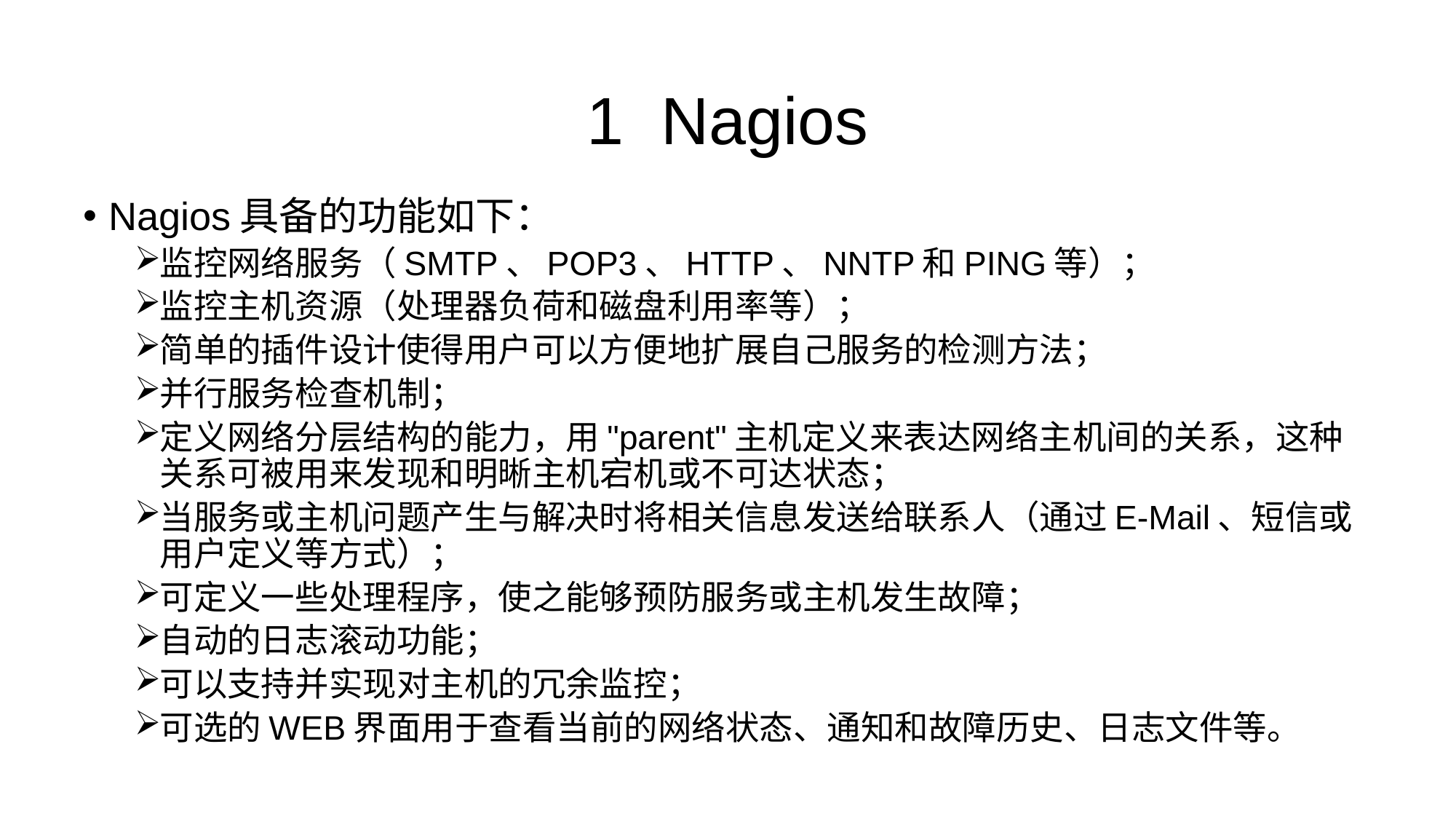

# 1  Nagios
Nagios具备的功能如下：
监控网络服务（SMTP、POP3、HTTP、NNTP和PING等）；
监控主机资源（处理器负荷和磁盘利用率等）；
简单的插件设计使得用户可以方便地扩展自己服务的检测方法；
并行服务检查机制；
定义网络分层结构的能力，用"parent"主机定义来表达网络主机间的关系，这种关系可被用来发现和明晰主机宕机或不可达状态；
当服务或主机问题产生与解决时将相关信息发送给联系人（通过E-Mail、短信或用户定义等方式）；
可定义一些处理程序，使之能够预防服务或主机发生故障；
自动的日志滚动功能；
可以支持并实现对主机的冗余监控；
可选的WEB界面用于查看当前的网络状态、通知和故障历史、日志文件等。